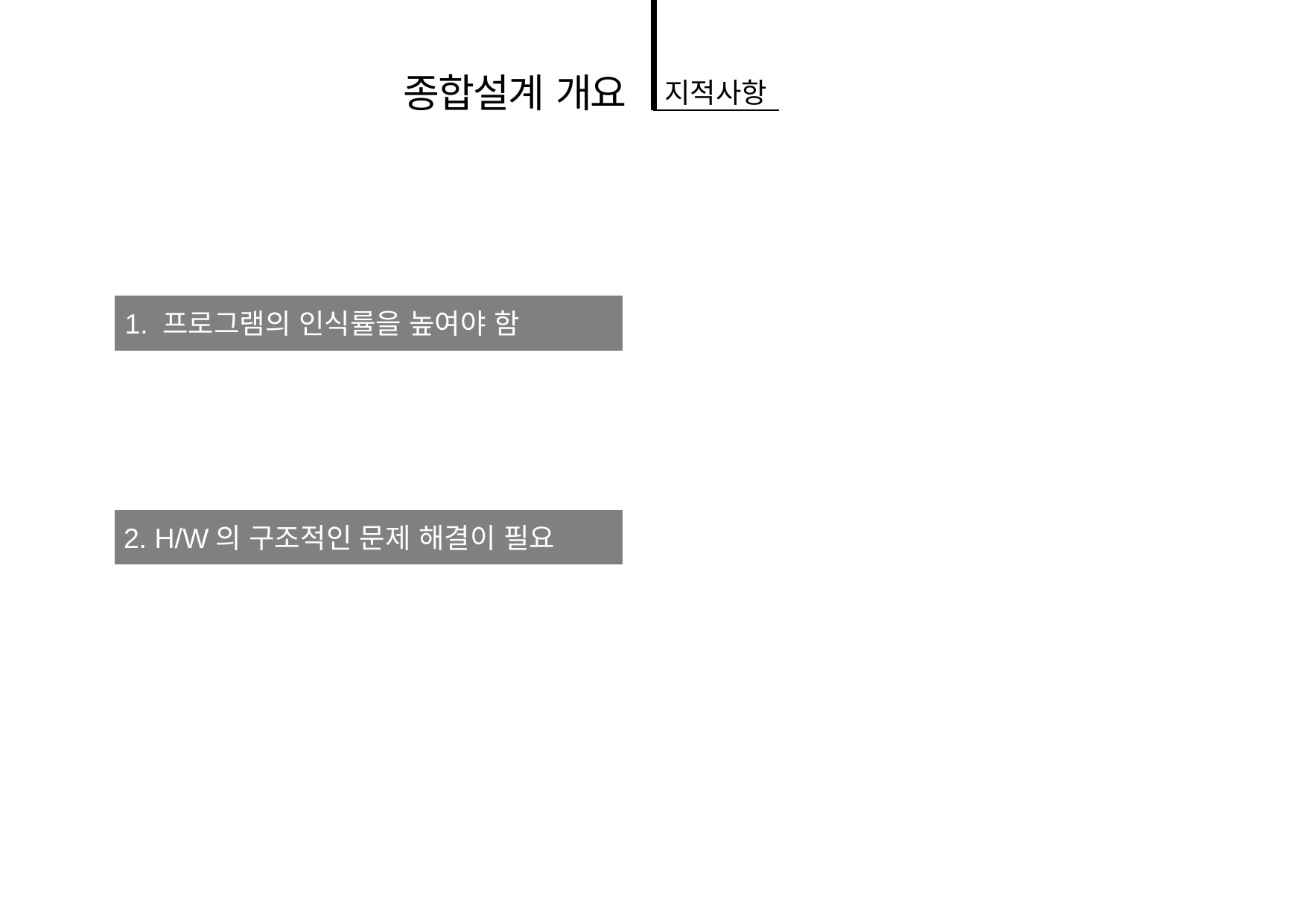

종합설계 개요
지적사항

1. 프로그램의 인식률을 높여야 함

2. H/W의 구조적인 문제 해결이 필요